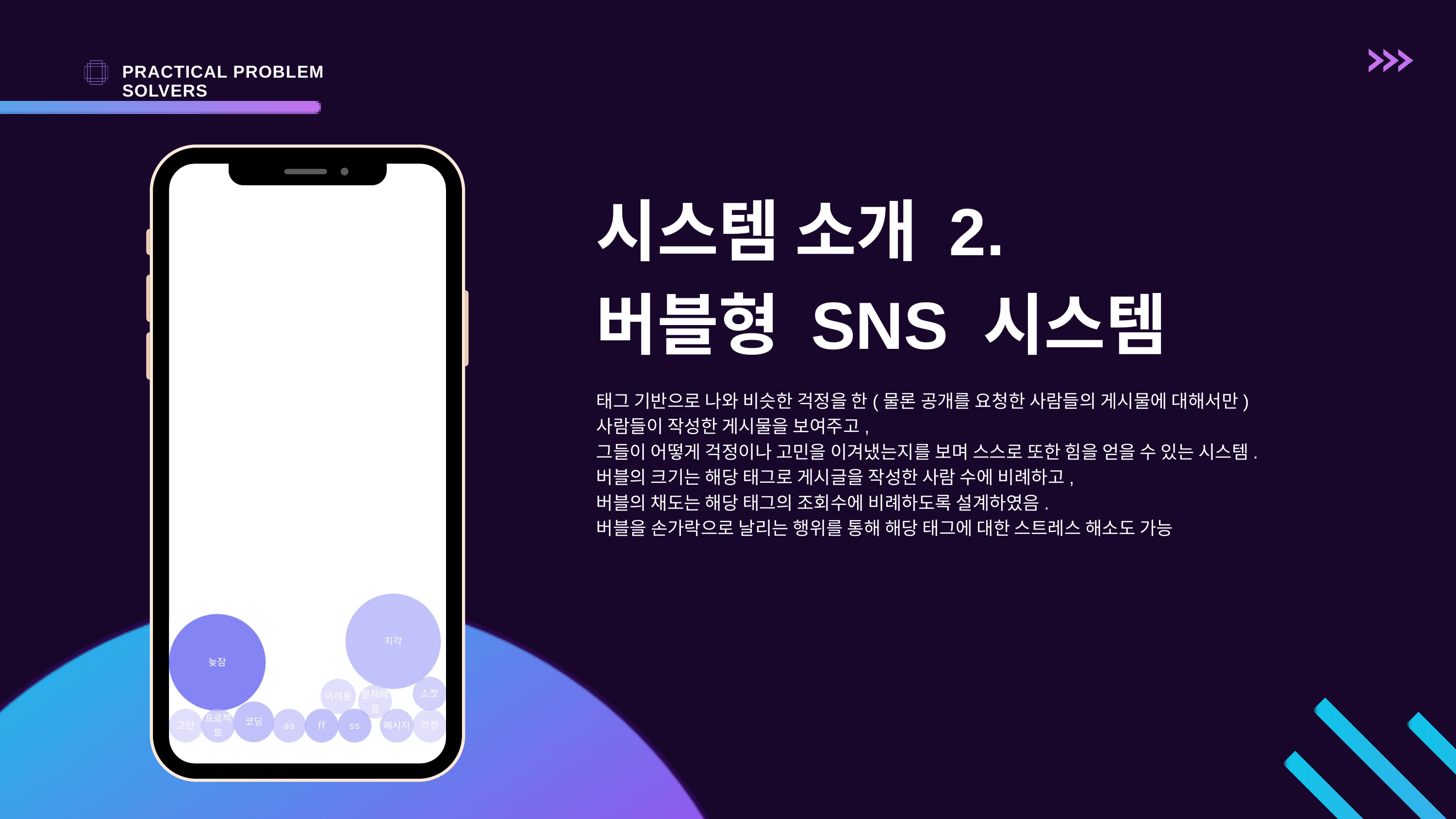

PRACTICAL PROBLEM SOLVERS

시스템 소개 2.
버블형 SNS 시스템
태그 기반으로 나와 비슷한 걱정을 한(물론 공개를 요청한 사람들의 게시물에 대해서만)
사람들이 작성한 게시물을 보여주고,
그들이 어떻게 걱정이나 고민을 이겨냈는지를 보며 스스로 또한 힘을 얻을 수 있는 시스템.
버블의 크기는 해당 태그로 게시글을 작성한 사람 수에 비례하고,
버블의 채도는 해당 태그의 조회수에 비례하도록 설계하였음.
버블을 손가락으로 날리는 행위를 통해 해당 태그에 대한 스트레스 해소도 가능